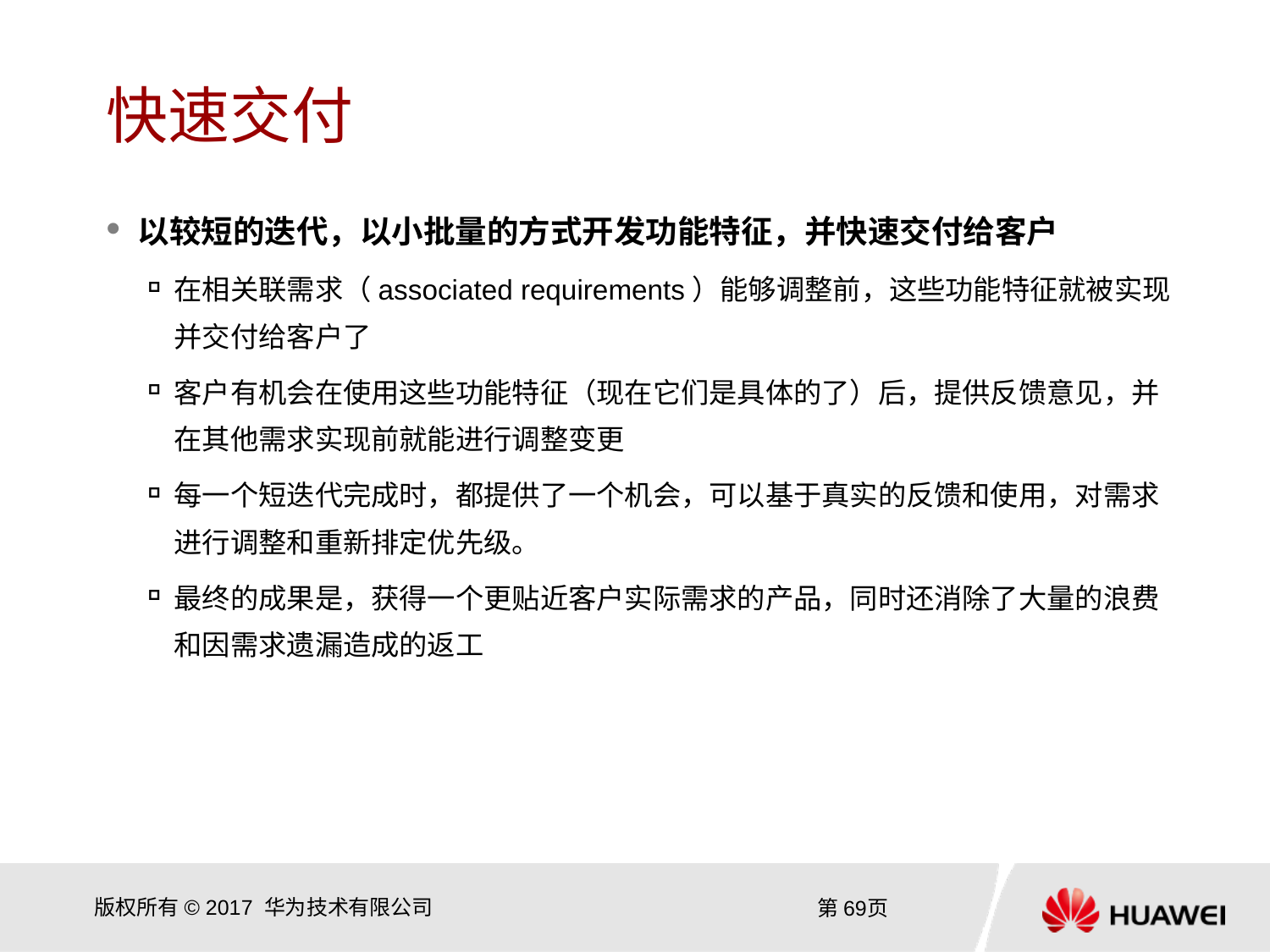

# 快速交付
以较短的迭代，以小批量的方式开发功能特征，并快速交付给客户
在相关联需求（associated requirements）能够调整前，这些功能特征就被实现并交付给客户了
客户有机会在使用这些功能特征（现在它们是具体的了）后，提供反馈意见，并在其他需求实现前就能进行调整变更
每一个短迭代完成时，都提供了一个机会，可以基于真实的反馈和使用，对需求进行调整和重新排定优先级。
最终的成果是，获得一个更贴近客户实际需求的产品，同时还消除了大量的浪费和因需求遗漏造成的返工